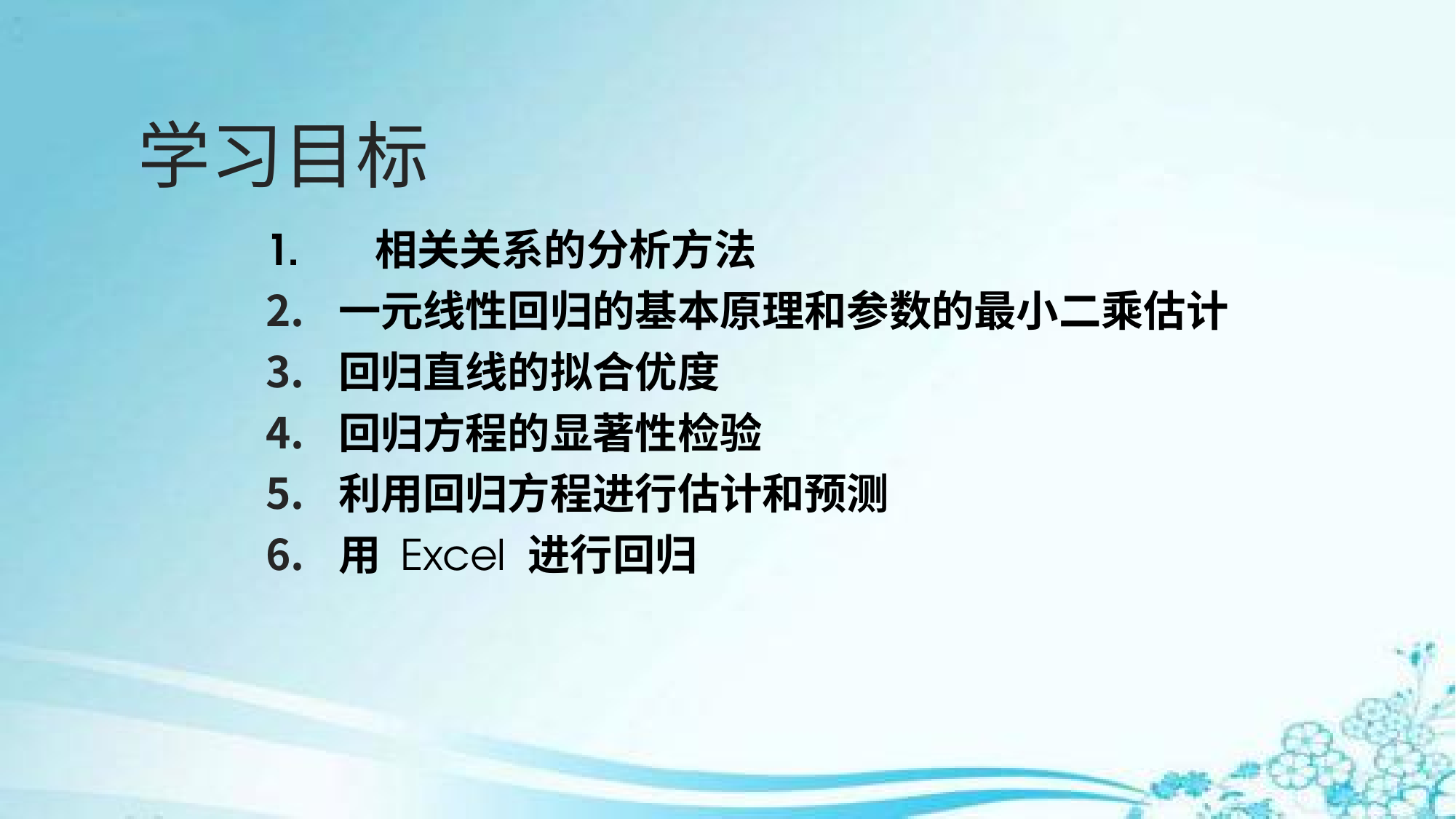

# 学习目标
1.	相关关系的分析方法
一元线性回归的基本原理和参数的最小二乘估计
回归直线的拟合优度
回归方程的显著性检验
利用回归方程进行估计和预测
用 Excel 进行回归